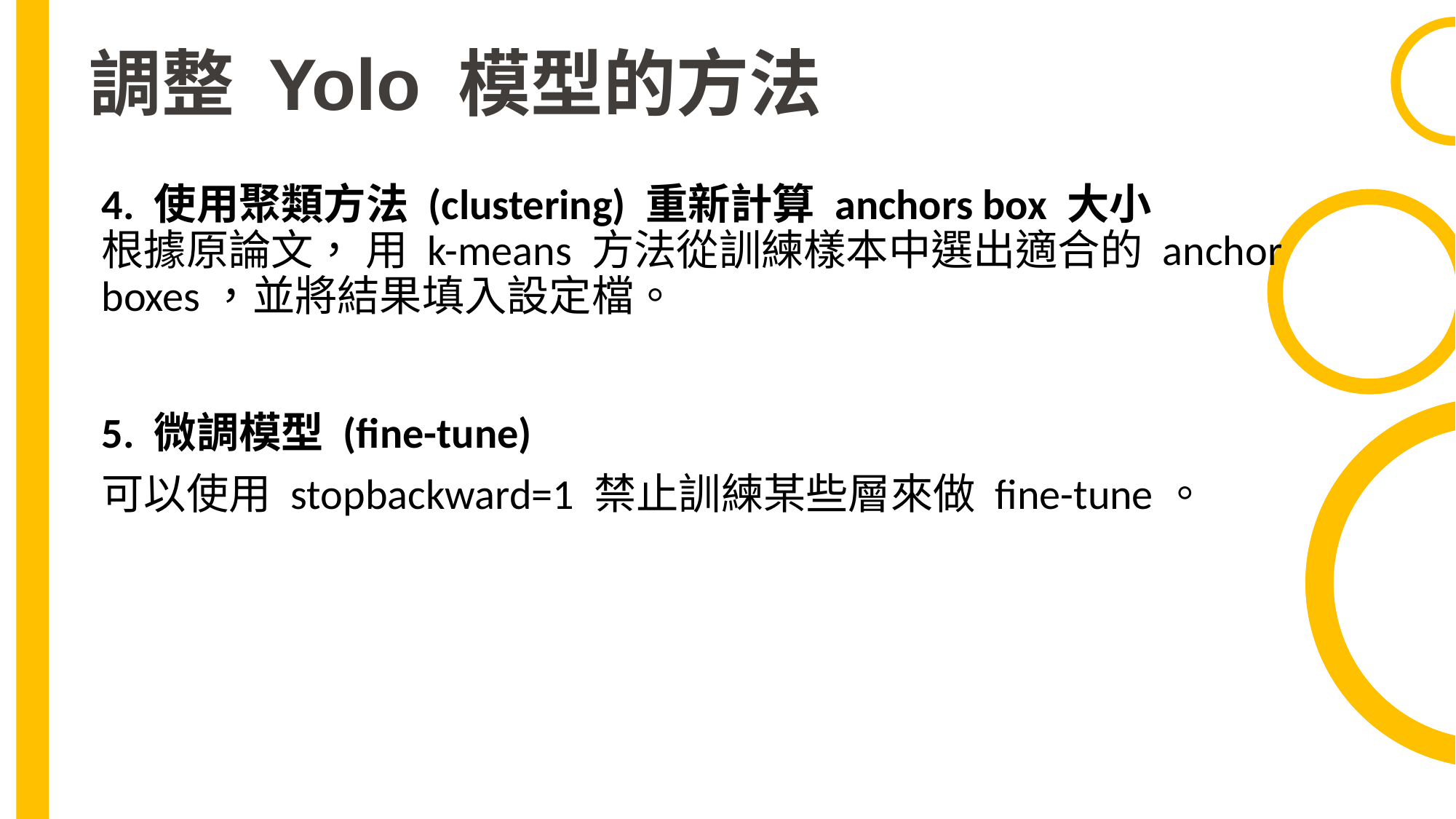

調整 Yolo 模型的方法
4. 使用聚類方法 (clustering) 重新計算 anchors box 大小
根據原論文， 用 k-means 方法從訓練樣本中選出適合的 anchor boxes，並將結果填入設定檔。
5. 微調模型 (fine-tune)
可以使用 stopbackward=1 禁止訓練某些層來做 fine-tune。